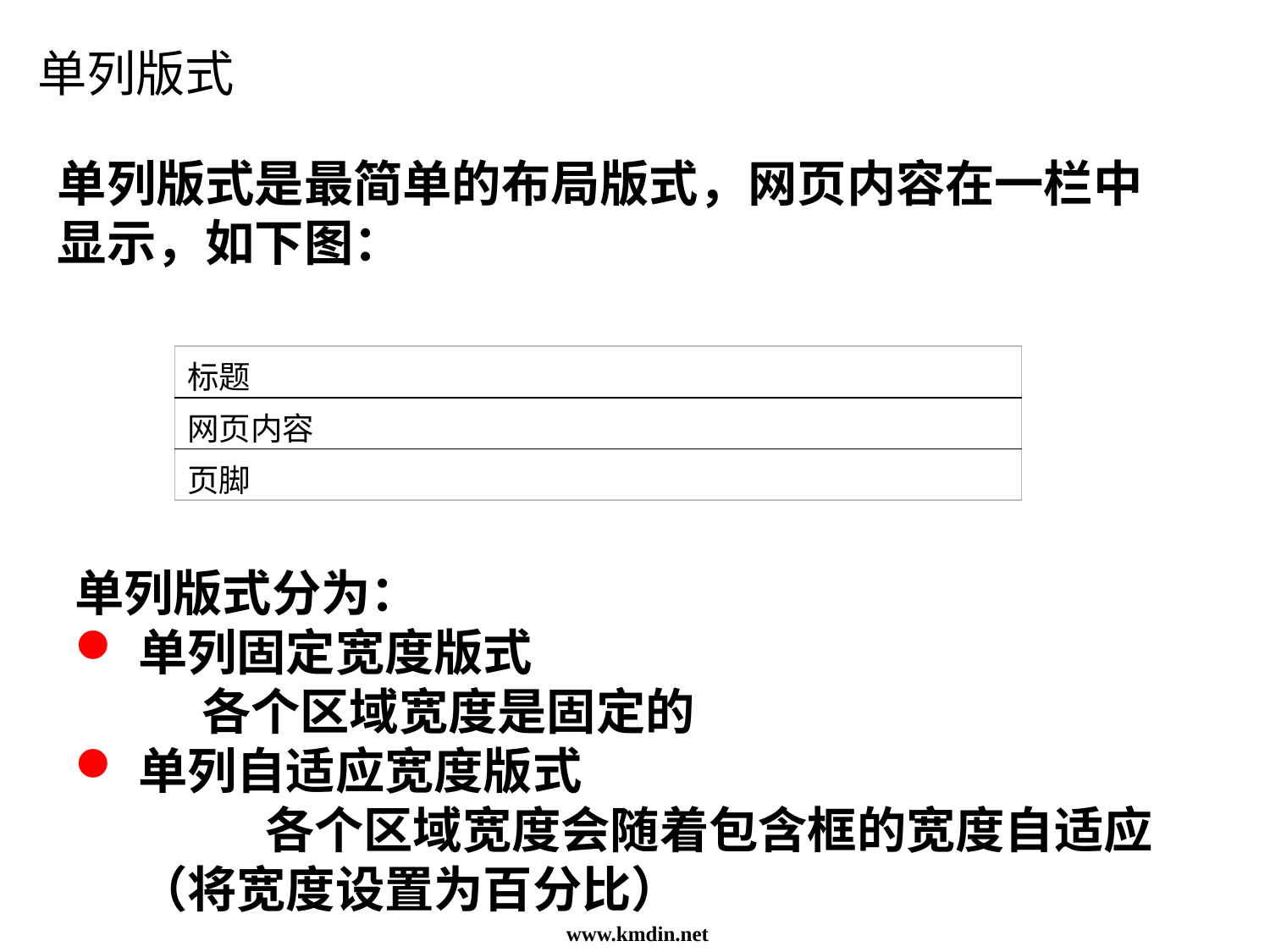

单列版式
单列版式是最简单的布局版式，网页内容在一栏中显示，如下图：
| 标题 |
| --- |
| 网页内容 |
| 页脚 |
单列版式分为：
单列固定宽度版式
	各个区域宽度是固定的
单列自适应宽度版式
	各个区域宽度会随着包含框的宽度自适应（将宽度设置为百分比）